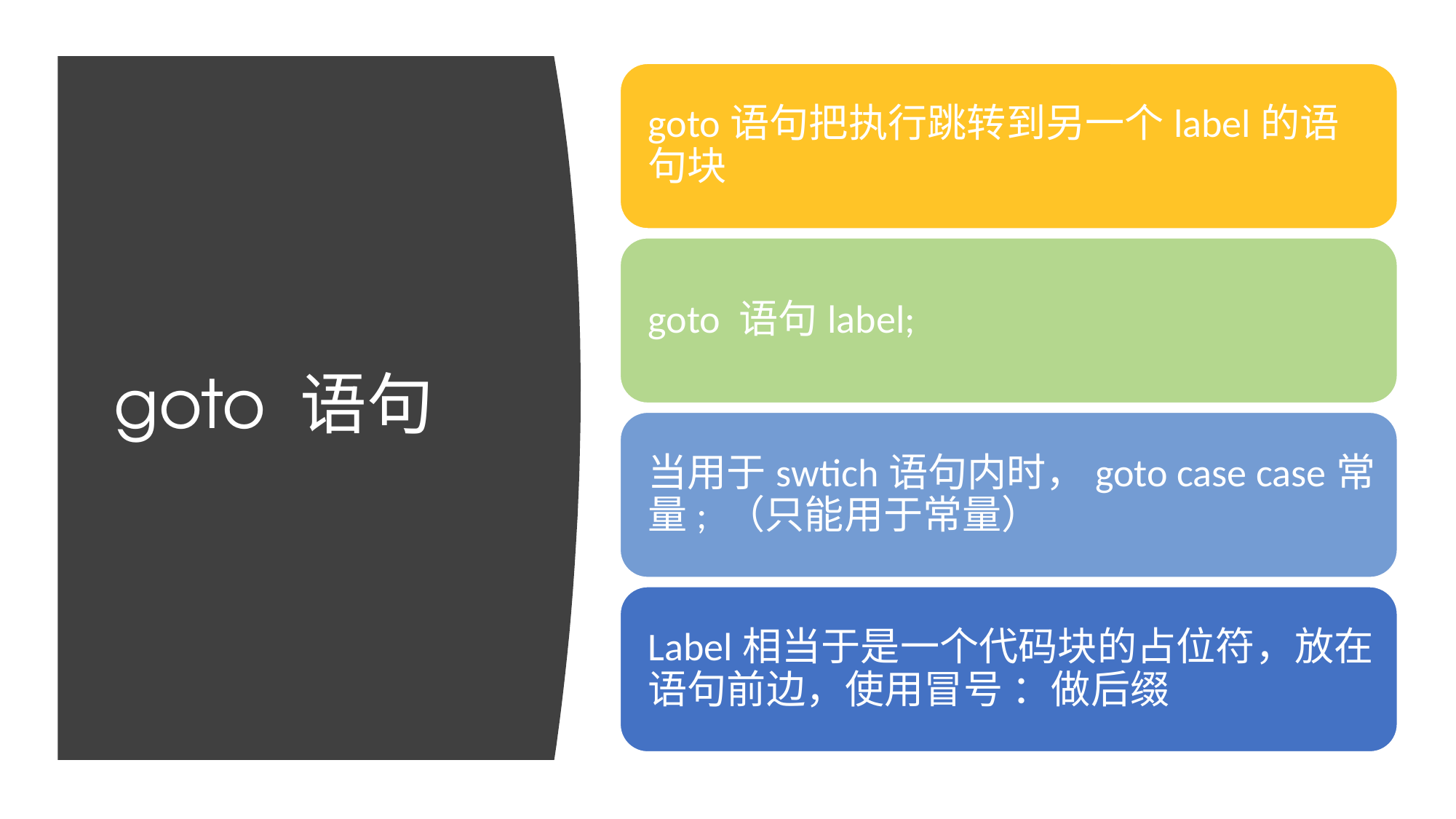

goto语句把执行跳转到另一个label的语句块
goto 语句label;
当用于swtich语句内时，goto case case常量; （只能用于常量）
Label相当于是一个代码块的占位符，放在语句前边，使用冒号 ：做后缀

# goto 语句